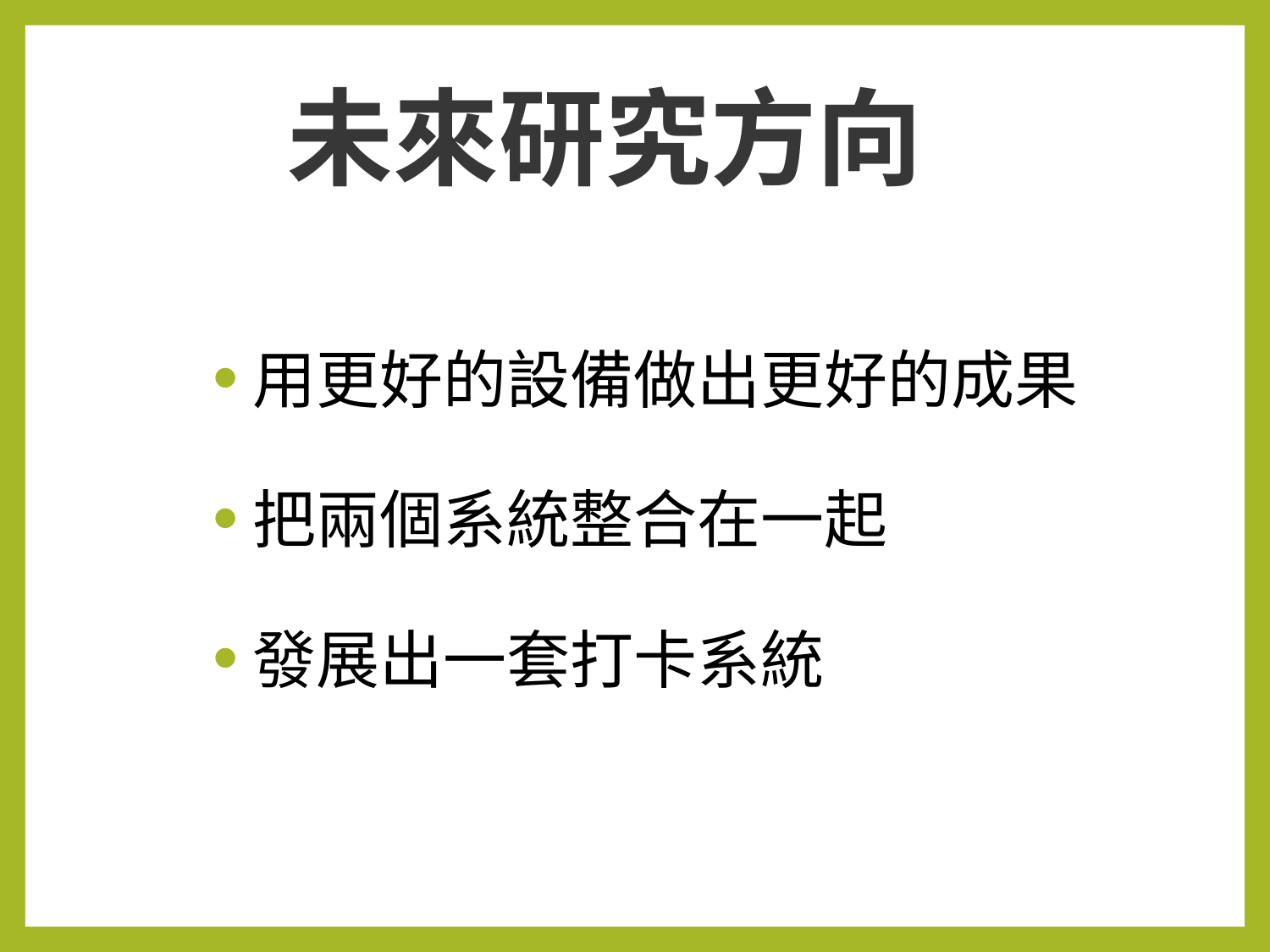

# 未來研究方向
用更好的設備做出更好的成果
把兩個系統整合在一起
發展出一套打卡系統